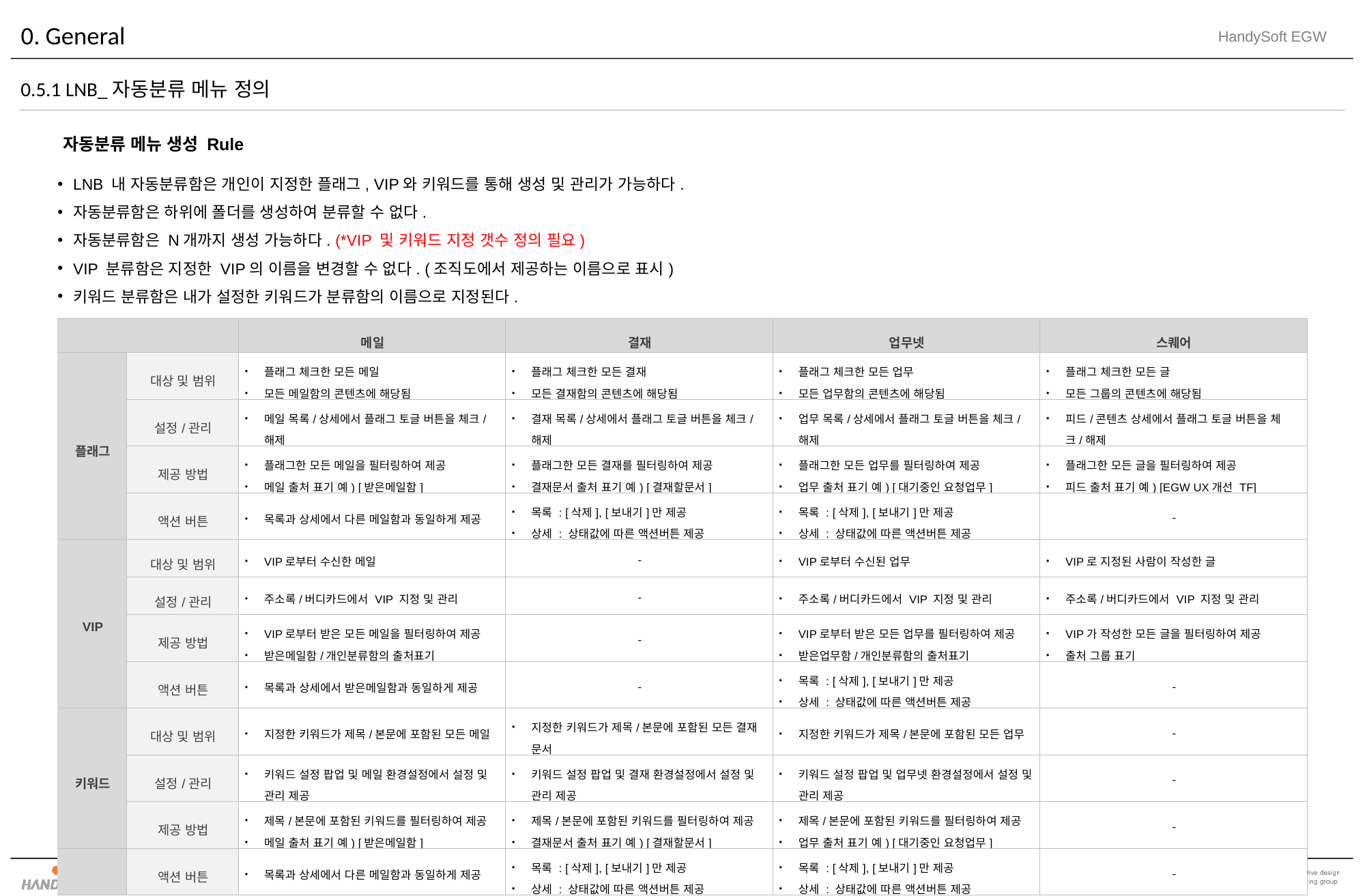

# 0. General
0.5.1 LNB_자동분류 메뉴 정의
자동분류 메뉴 생성 Rule
LNB 내 자동분류함은 개인이 지정한 플래그, VIP와 키워드를 통해 생성 및 관리가 가능하다.
자동분류함은 하위에 폴더를 생성하여 분류할 수 없다.
자동분류함은 N개까지 생성 가능하다. (*VIP 및 키워드 지정 갯수 정의 필요)
VIP 분류함은 지정한 VIP의 이름을 변경할 수 없다. (조직도에서 제공하는 이름으로 표시)
키워드 분류함은 내가 설정한 키워드가 분류함의 이름으로 지정된다.
|  |  | 메일 | 결재 | 업무넷 | 스퀘어 |
| --- | --- | --- | --- | --- | --- |
| 플래그 | 대상 및 범위 | 플래그 체크한 모든 메일 모든 메일함의 콘텐츠에 해당됨 | 플래그 체크한 모든 결재 모든 결재함의 콘텐츠에 해당됨 | 플래그 체크한 모든 업무 모든 업무함의 콘텐츠에 해당됨 | 플래그 체크한 모든 글 모든 그룹의 콘텐츠에 해당됨 |
|  | 설정/관리 | 메일 목록/상세에서 플래그 토글 버튼을 체크/해제 | 결재 목록/상세에서 플래그 토글 버튼을 체크/해제 | 업무 목록/상세에서 플래그 토글 버튼을 체크/해제 | 피드/콘텐츠 상세에서 플래그 토글 버튼을 체크/해제 |
|  | 제공 방법 | 플래그한 모든 메일을 필터링하여 제공 메일 출처 표기 예) [받은메일함] | 플래그한 모든 결재를 필터링하여 제공 결재문서 출처 표기 예) [결재할문서] | 플래그한 모든 업무를 필터링하여 제공 업무 출처 표기 예) [대기중인 요청업무] | 플래그한 모든 글을 필터링하여 제공 피드 출처 표기 예) [EGW UX개선 TF] |
|  | 액션 버튼 | 목록과 상세에서 다른 메일함과 동일하게 제공 | 목록 : [삭제], [보내기]만 제공 상세 : 상태값에 따른 액션버튼 제공 | 목록 : [삭제], [보내기]만 제공 상세 : 상태값에 따른 액션버튼 제공 | - |
| VIP | 대상 및 범위 | VIP로부터 수신한 메일 | - | VIP로부터 수신된 업무 | VIP로 지정된 사람이 작성한 글 |
|  | 설정/관리 | 주소록/버디카드에서 VIP 지정 및 관리 | - | 주소록/버디카드에서 VIP 지정 및 관리 | 주소록/버디카드에서 VIP 지정 및 관리 |
|  | 제공 방법 | VIP로부터 받은 모든 메일을 필터링하여 제공 받은메일함/개인분류함의 출처표기 | - | VIP로부터 받은 모든 업무를 필터링하여 제공 받은업무함/개인분류함의 출처표기 | VIP가 작성한 모든 글을 필터링하여 제공 출처 그룹 표기 |
|  | 액션 버튼 | 목록과 상세에서 받은메일함과 동일하게 제공 | - | 목록 : [삭제], [보내기]만 제공 상세 : 상태값에 따른 액션버튼 제공 | - |
| 키워드 | 대상 및 범위 | 지정한 키워드가 제목/본문에 포함된 모든 메일 | 지정한 키워드가 제목/본문에 포함된 모든 결재 문서 | 지정한 키워드가 제목/본문에 포함된 모든 업무 | - |
|  | 설정/관리 | 키워드 설정 팝업 및 메일 환경설정에서 설정 및 관리 제공 | 키워드 설정 팝업 및 결재 환경설정에서 설정 및 관리 제공 | 키워드 설정 팝업 및 업무넷 환경설정에서 설정 및 관리 제공 | - |
|  | 제공 방법 | 제목/본문에 포함된 키워드를 필터링하여 제공 메일 출처 표기 예) [받은메일함] | 제목/본문에 포함된 키워드를 필터링하여 제공 결재문서 출처 표기 예) [결재할문서] | 제목/본문에 포함된 키워드를 필터링하여 제공 업무 출처 표기 예) [대기중인 요청업무] | - |
|  | 액션 버튼 | 목록과 상세에서 다른 메일함과 동일하게 제공 | 목록 : [삭제], [보내기]만 제공 상세 : 상태값에 따른 액션버튼 제공 | 목록 : [삭제], [보내기]만 제공 상세 : 상태값에 따른 액션버튼 제공 | - |